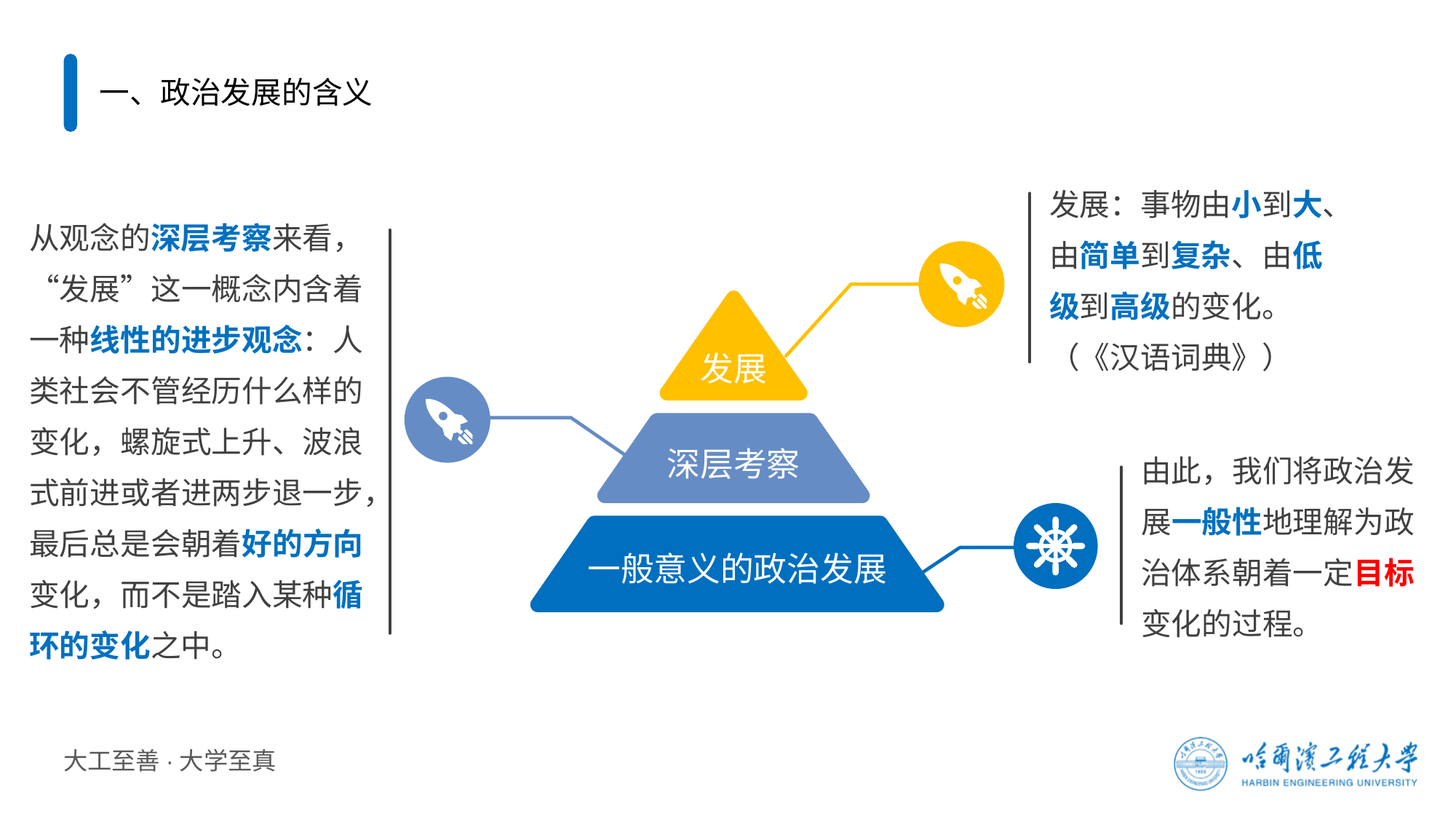

一、政治发展的含义
发展：事物由小到大、由简单到复杂、由低级到高级的变化。（《汉语词典》）
从观念的深层考察来看，“发展”这一概念内含着一种线性的进步观念：人类社会不管经历什么样的变化，螺旋式上升、波浪式前进或者进两步退一步，最后总是会朝着好的方向变化，而不是踏入某种循环的变化之中。

发展

深层考察
由此，我们将政治发展一般性地理解为政治体系朝着一定目标变化的过程。

一般意义的政治发展

哈尔滨工程大学论文答辩